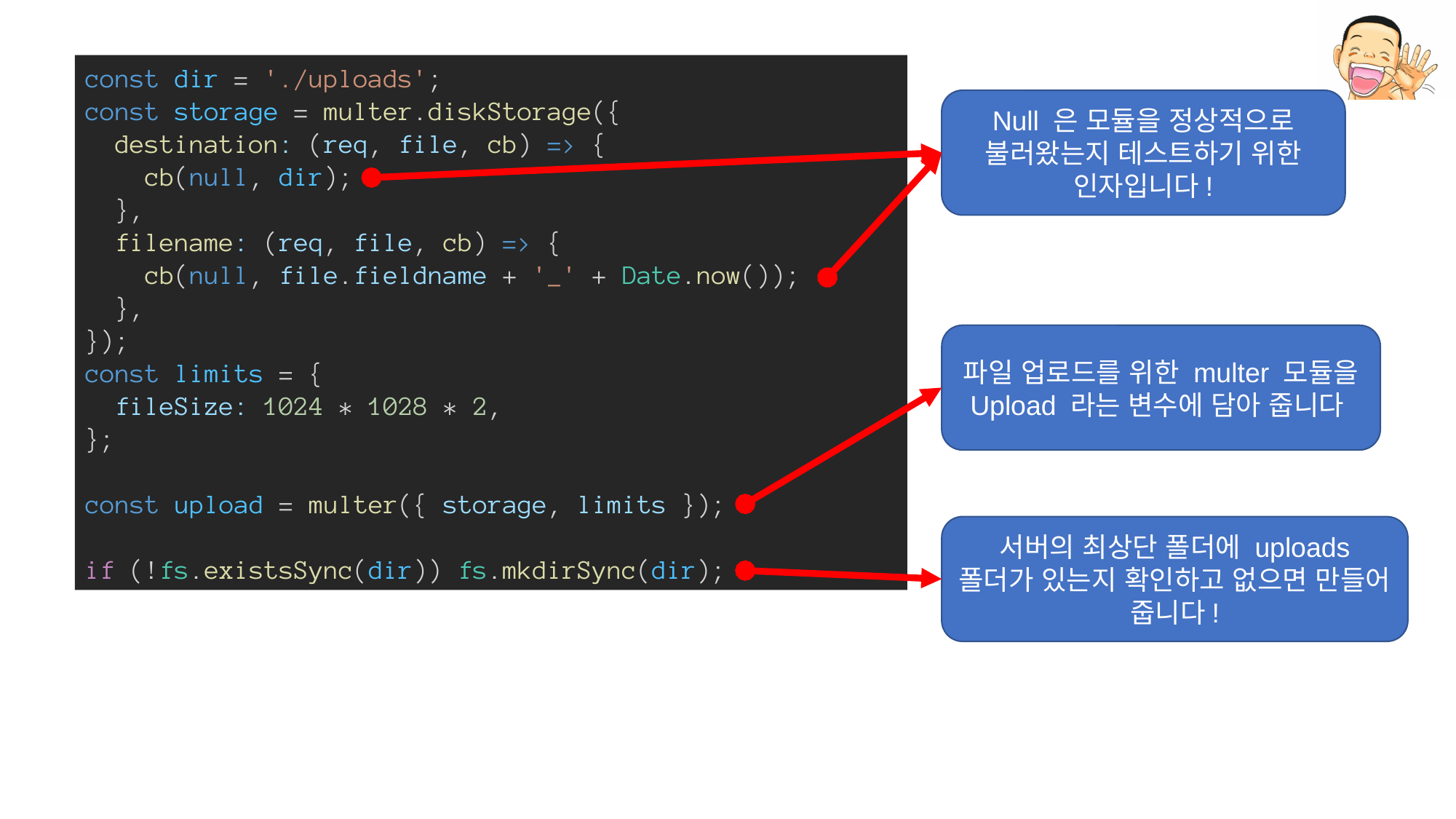

const dir = './uploads';
const storage = multer.diskStorage({
  destination: (req, file, cb) => {
    cb(null, dir);
  },
  filename: (req, file, cb) => {
    cb(null, file.fieldname + '_' + Date.now());
  },
});
const limits = {
  fileSize: 1024 * 1028 * 2,
};

const upload = multer({ storage, limits });

if (!fs.existsSync(dir)) fs.mkdirSync(dir);
Null 은 모듈을 정상적으로
불러왔는지 테스트하기 위한
인자입니다!
파일 업로드를 위한 multer 모듈을
Upload 라는 변수에 담아 줍니다
서버의 최상단 폴더에 uploads 폴더가 있는지 확인하고 없으면 만들어 줍니다!